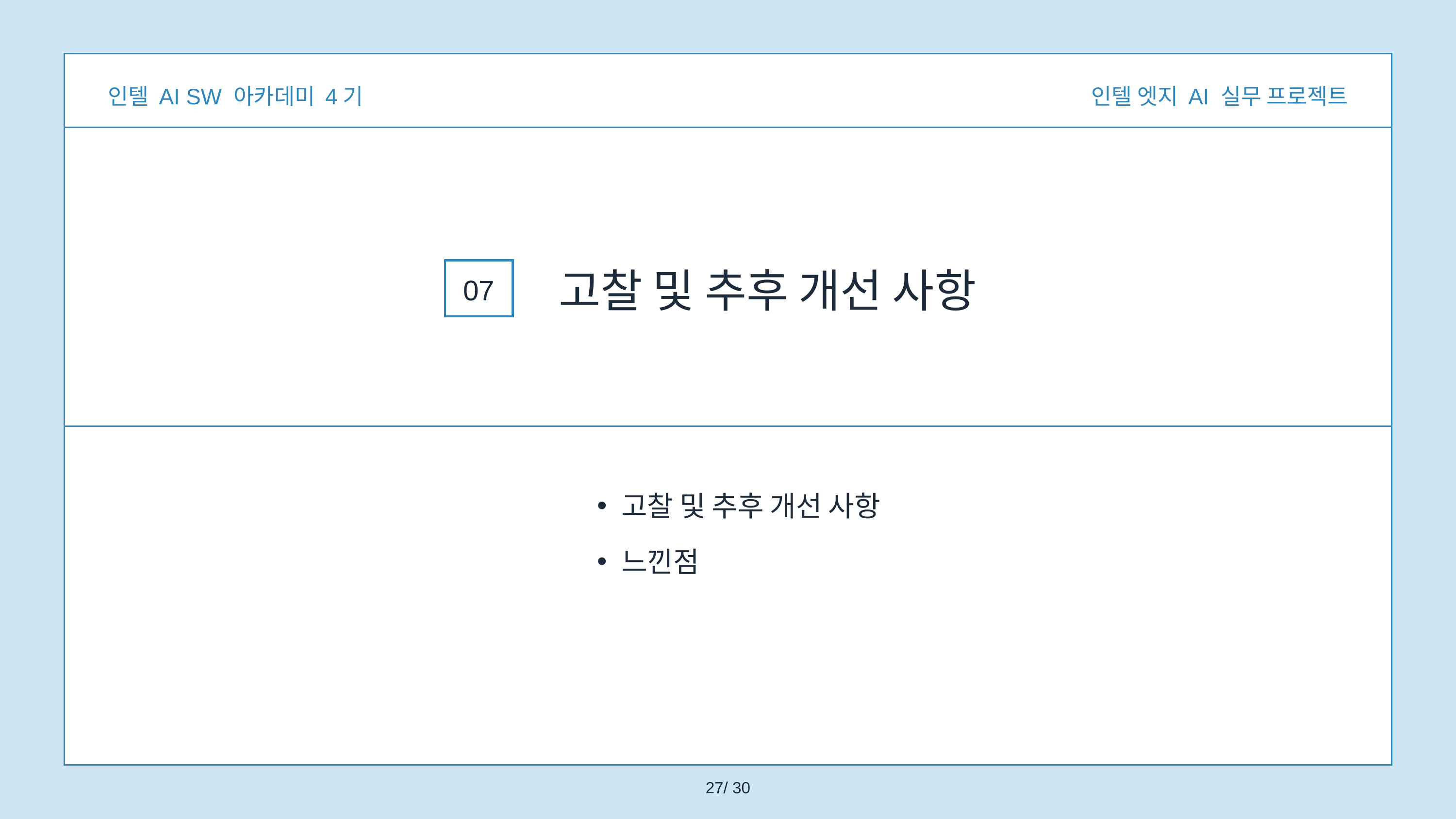

인텔 AI SW 아카데미 4기
인텔 엣지 AI 실무 프로젝트

고찰 및 추후 개선 사항
07

고찰 및 추후 개선 사항
느낀점
27/ 30